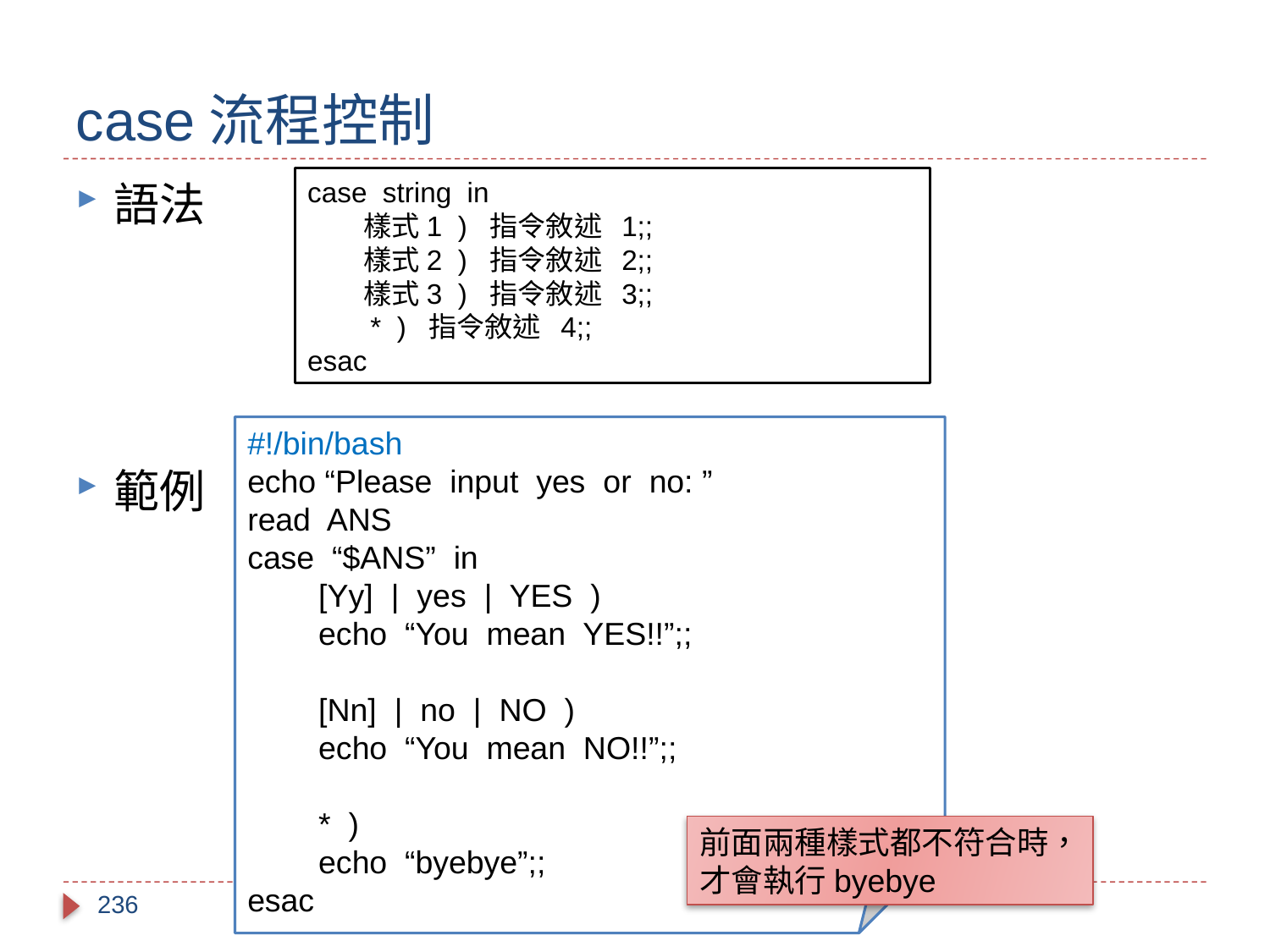

# case流程控制
case  string  in
　　樣式1  )  指令敘述  1;;
　　樣式2  )  指令敘述  2;;
　　樣式3  )  指令敘述  3;;
　　*  )  指令敘述  4;;
esac
語法

範例
#!/bin/bash
echo “Please  input  yes  or  no: ”
read  ANS
case  “$ANS”  in
　　[Yy]  |  yes  |  YES  )
　　echo  “You  mean  YES!!”;;
　　[Nn]  |  no  |  NO  )
　　echo  “You  mean  NO!!”;;
　　*  )
　　echo  “byebye”;;
esac
前面兩種樣式都不符合時，
才會執行byebye
236